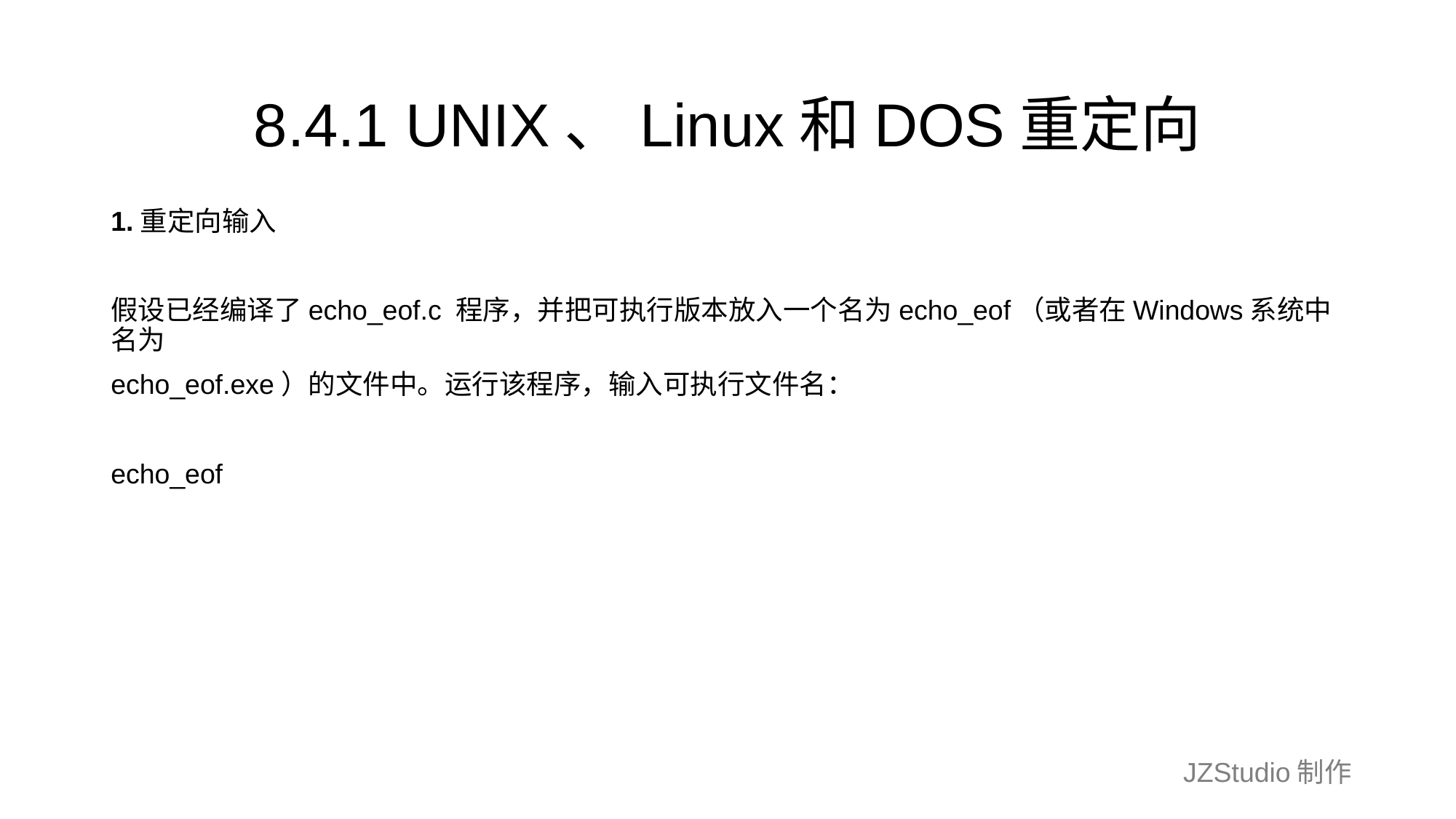

# 8.4.1 UNIX、Linux和DOS重定向
1.重定向输入

假设已经编译了echo_eof.c 程序，并把可执行版本放入一个名为echo_eof（或者在Windows系统中名为
echo_eof.exe）的文件中。运行该程序，输入可执行文件名：

echo_eof